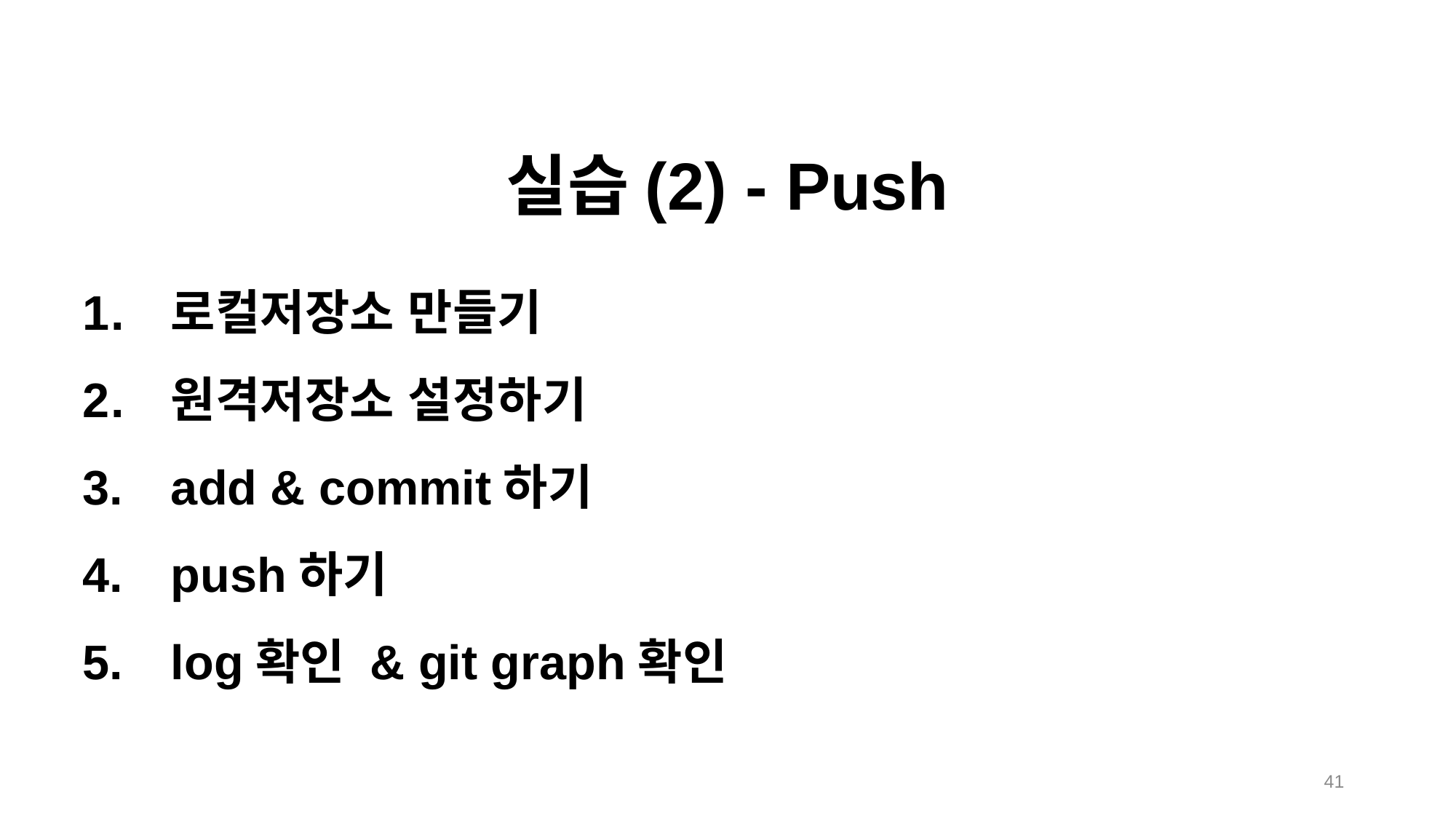

실습(2) - Push
로컬저장소 만들기
원격저장소 설정하기
add & commit하기
push하기
log확인 & git graph확인
41